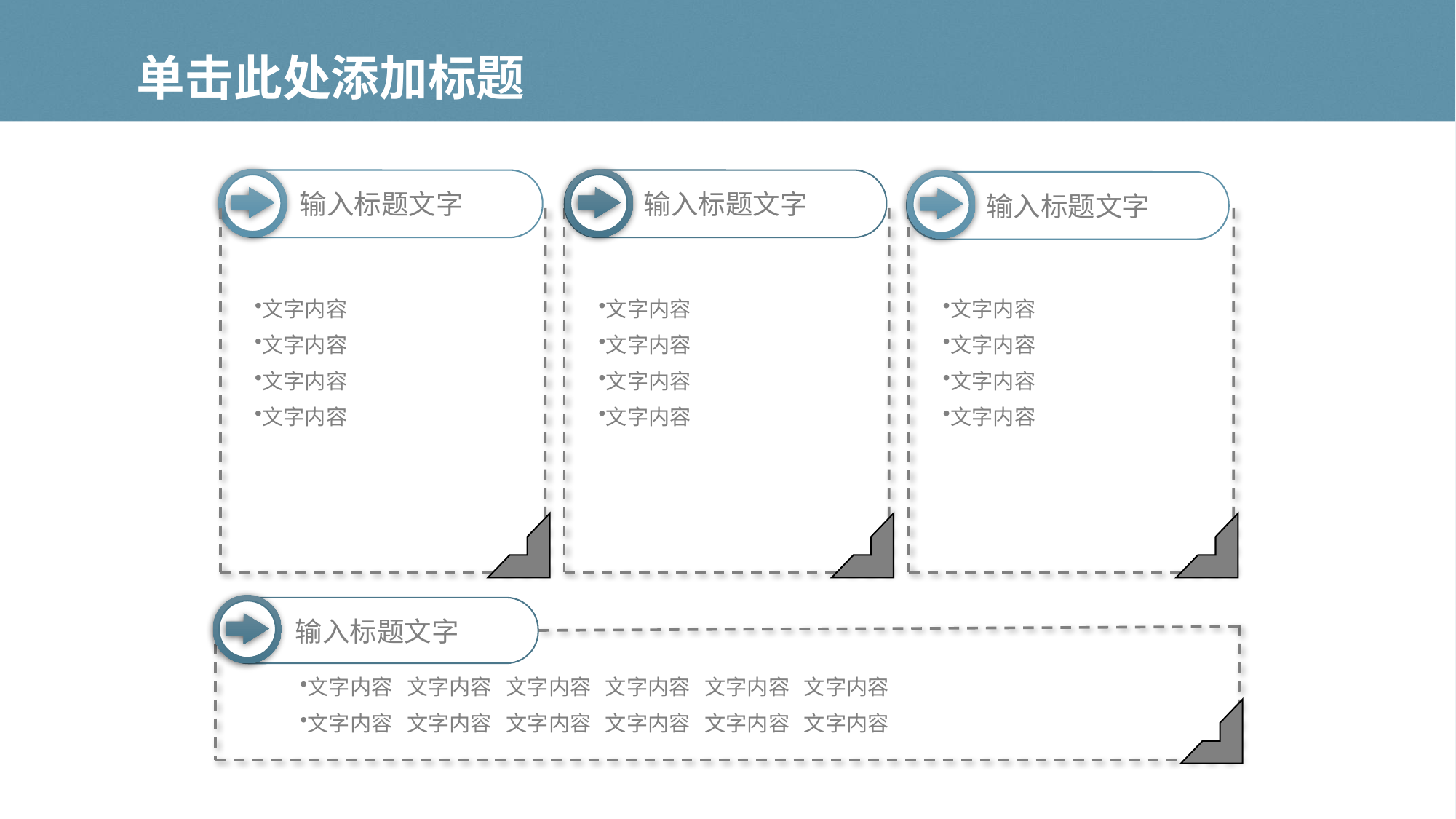

# 单击此处添加标题

输入标题文字
文字内容
文字内容
文字内容
文字内容

输入标题文字
文字内容
文字内容
文字内容
文字内容

输入标题文字
文字内容
文字内容
文字内容
文字内容

输入标题文字
文字内容   文字内容   文字内容   文字内容   文字内容   文字内容
文字内容   文字内容   文字内容   文字内容   文字内容   文字内容